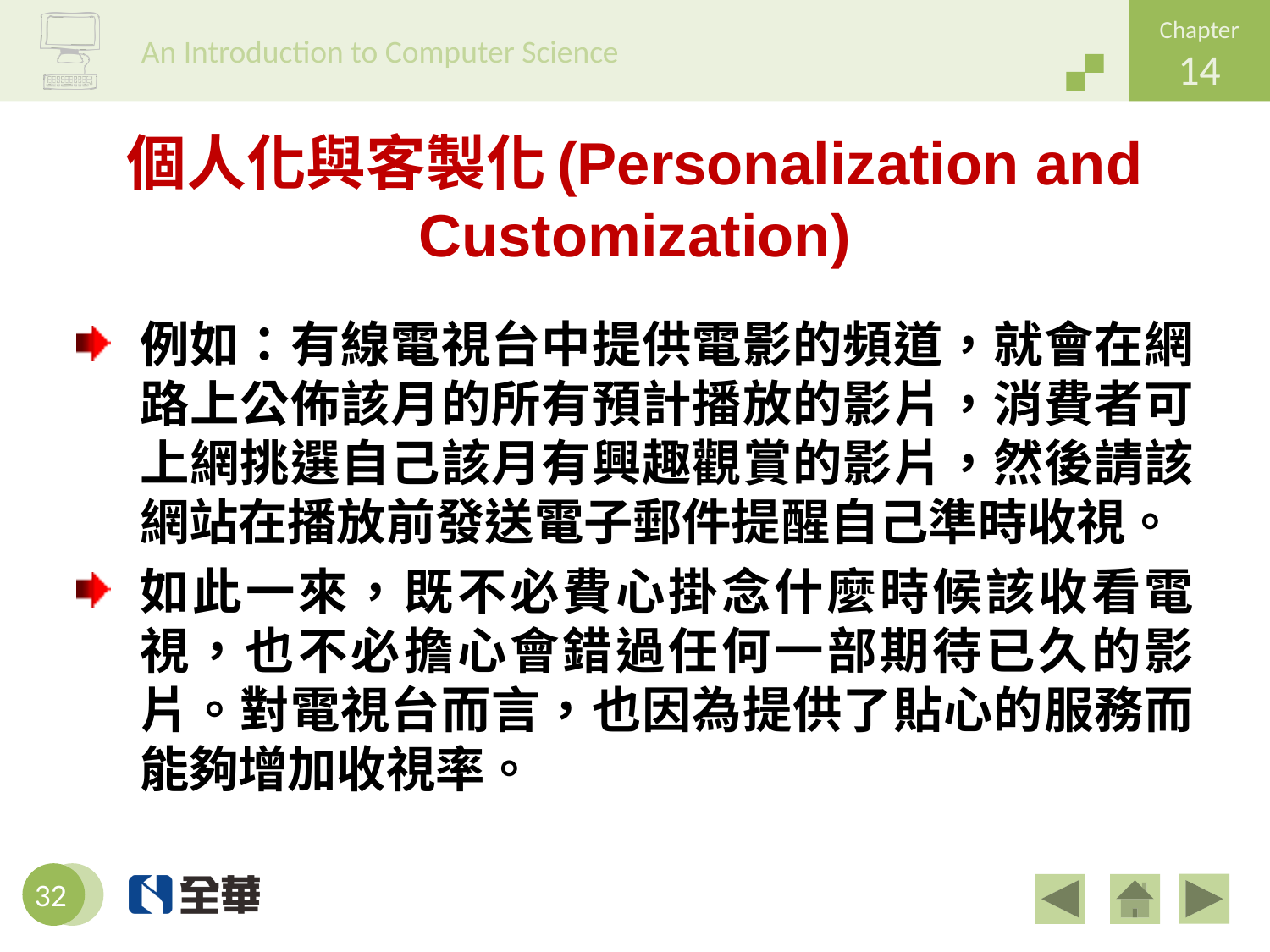

# 個人化與客製化(Personalization and Customization)
例如：有線電視台中提供電影的頻道，就會在網路上公佈該月的所有預計播放的影片，消費者可上網挑選自己該月有興趣觀賞的影片，然後請該網站在播放前發送電子郵件提醒自己準時收視。
如此一來，既不必費心掛念什麼時候該收看電視，也不必擔心會錯過任何一部期待已久的影片。對電視台而言，也因為提供了貼心的服務而能夠增加收視率。